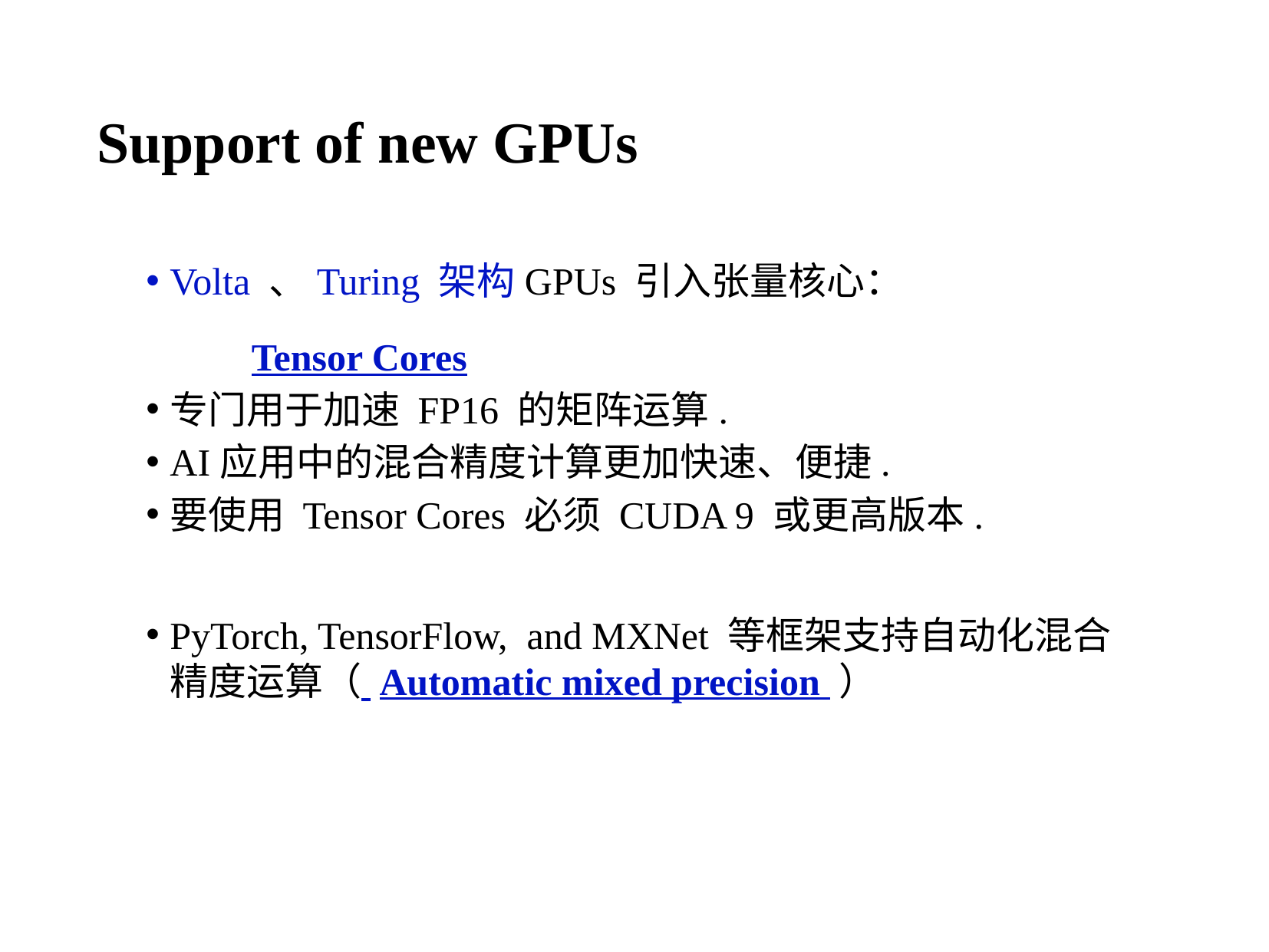

# Support of new GPUs
Volta 、Turing 架构GPUs 引入张量核心：
           Tensor Cores
专门用于加速 FP16 的矩阵运算.
AI应用中的混合精度计算更加快速、便捷.
要使用 Tensor Cores 必须 CUDA 9 或更高版本.

PyTorch, TensorFlow,  and MXNet 等框架支持自动化混合精度运算（ Automatic mixed precision ）